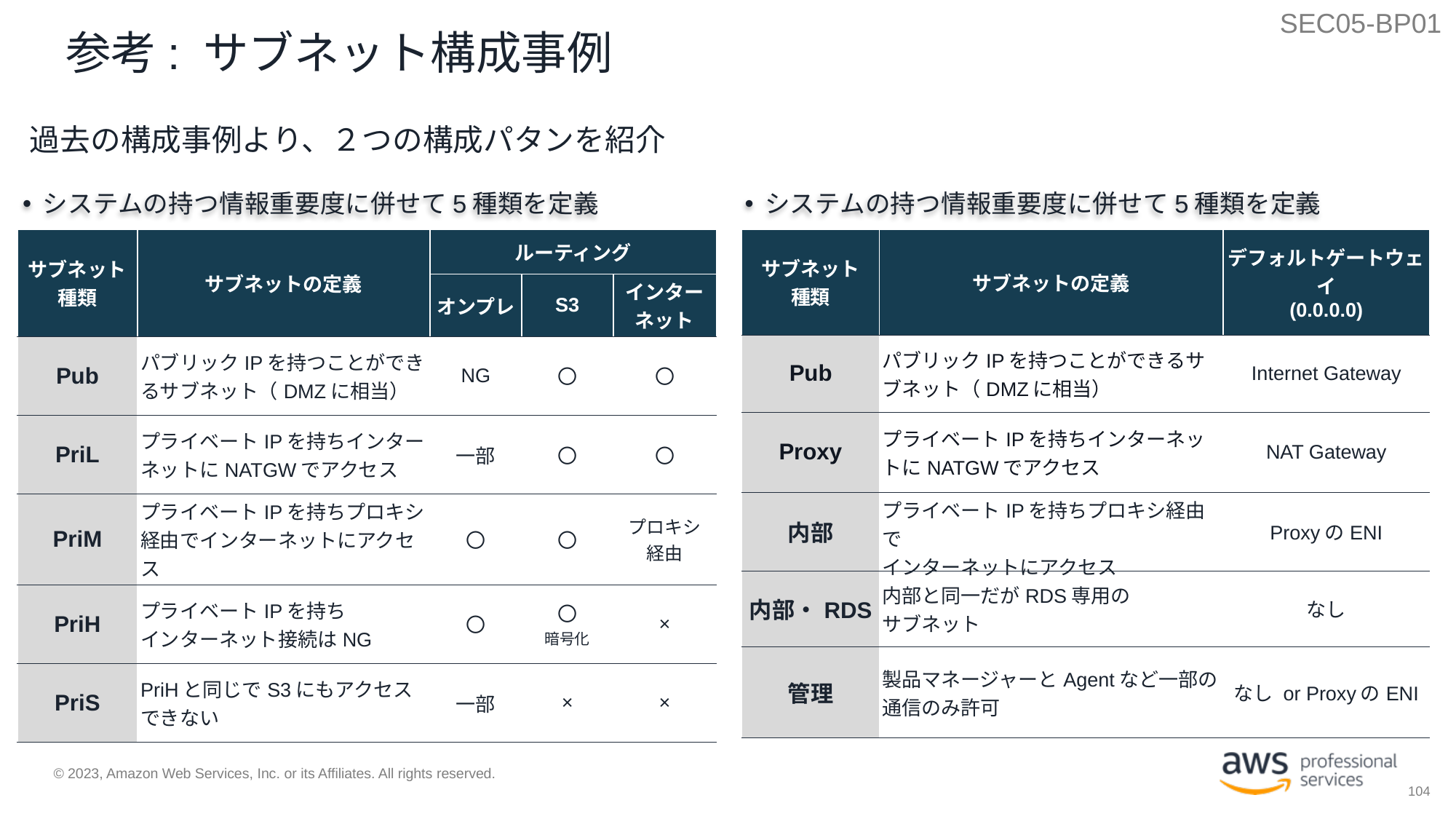

SEC05-BP01
# 参考: サブネット構成事例
過去の構成事例より、２つの構成パタンを紹介
システムの持つ情報重要度に併せて5種類を定義
システムの持つ情報重要度に併せて5種類を定義
| サブネット 種類 | サブネットの定義 | デフォルトゲートウェイ (0.0.0.0) |
| --- | --- | --- |
| Pub | パブリックIPを持つことができるサブネット（DMZに相当） | Internet Gateway |
| Proxy | プライベートIPを持ちインターネットにNATGWでアクセス | NAT Gateway |
| 内部 | プライベートIPを持ちプロキシ経由で インターネットにアクセス | ProxyのENI |
| 内部・RDS | 内部と同一だがRDS専用の サブネット | なし |
| 管理 | 製品マネージャーとAgentなど一部の通信のみ許可 | なし or ProxyのENI |
| サブネット 種類 | サブネットの定義 | ルーティング |  |  |
| --- | --- | --- | --- | --- |
|  |  | オンプレ | S3 | インター ネット |
| Pub | パブリックIPを持つことができるサブネット（DMZに相当） | NG | 〇 | 〇 |
| PriL | プライベートIPを持ちインターネットにNATGWでアクセス | 一部 | 〇 | 〇 |
| PriM | プライベートIPを持ちプロキシ経由でインターネットにアクセス | 〇 | 〇 | プロキシ 経由 |
| PriH | プライベートIPを持ち インターネット接続はNG | 〇 | 〇 暗号化 | × |
| PriS | PriHと同じでS3にもアクセスできない | 一部 | × | × |